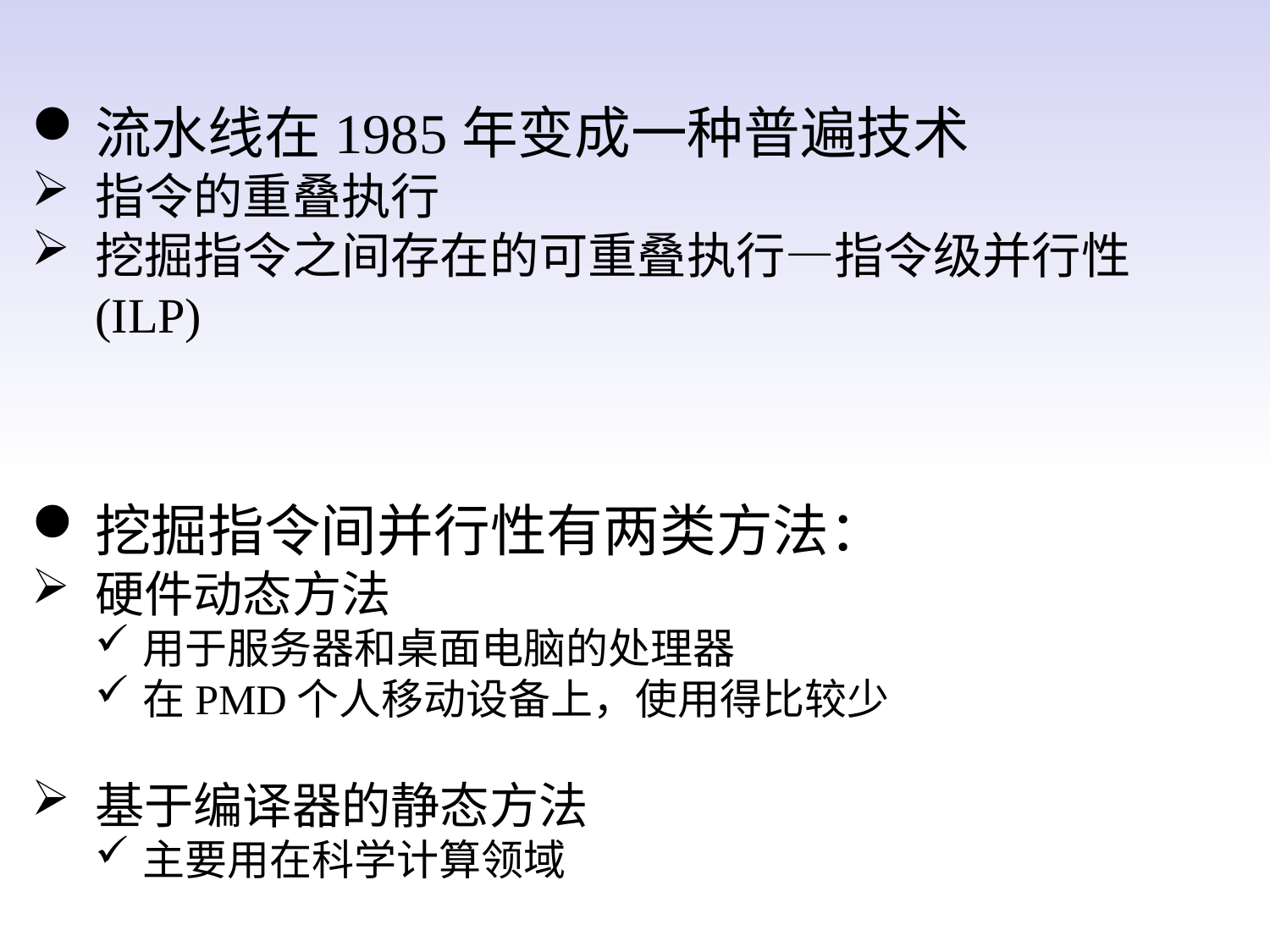

流水线在1985年变成一种普遍技术
指令的重叠执行
挖掘指令之间存在的可重叠执行—指令级并行性(ILP)

挖掘指令间并行性有两类方法：
硬件动态方法
用于服务器和桌面电脑的处理器
在PMD个人移动设备上，使用得比较少

基于编译器的静态方法
主要用在科学计算领域